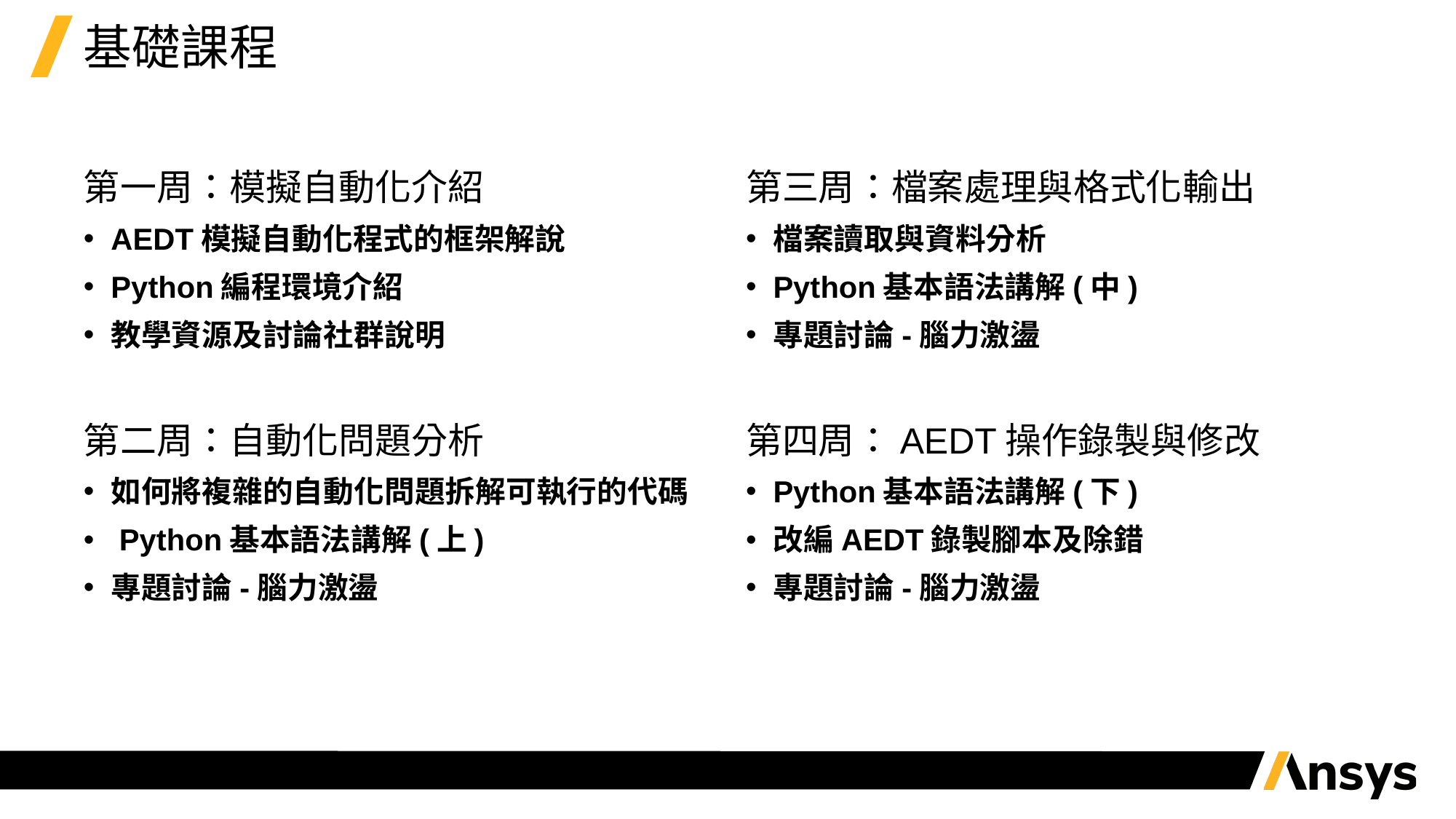

# 基礎課程
第一周：模擬自動化介紹
AEDT模擬自動化程式的框架解說
Python編程環境介紹
教學資源及討論社群說明

第二周：自動化問題分析
如何將複雜的自動化問題拆解可執行的代碼
 Python基本語法講解(上)
專題討論-腦力激盪

第三周：檔案處理與格式化輸出
檔案讀取與資料分析
Python基本語法講解(中)
專題討論-腦力激盪

第四周：AEDT操作錄製與修改
Python基本語法講解(下)
改編AEDT錄製腳本及除錯
專題討論-腦力激盪